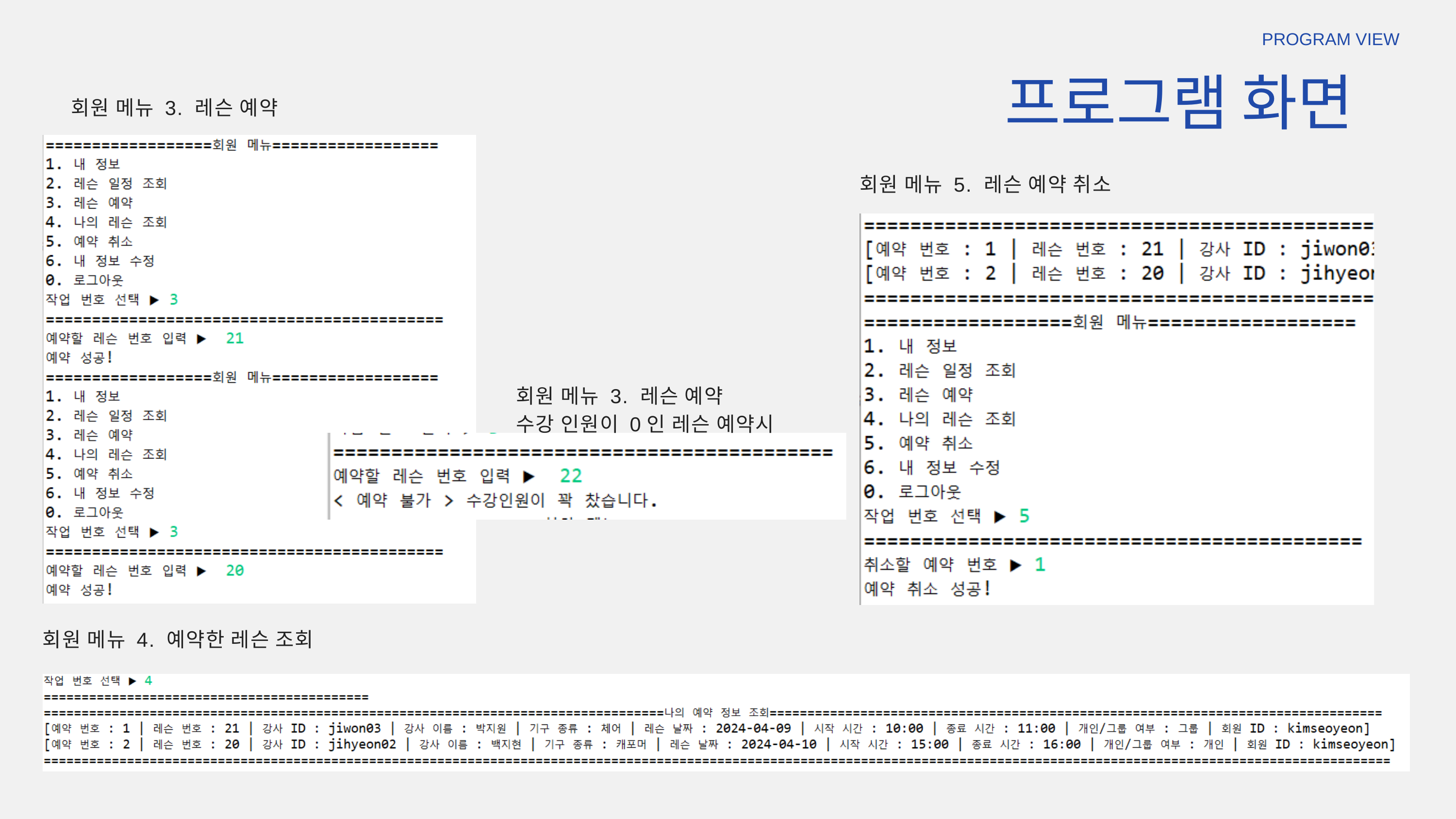

PROGRAM VIEW
프로그램 화면
회원 메뉴 3. 레슨 예약

회원 메뉴 5. 레슨 예약 취소

회원 메뉴 3. 레슨 예약
수강 인원이 0인 레슨 예약시

회원 메뉴 4. 예약한 레슨 조회